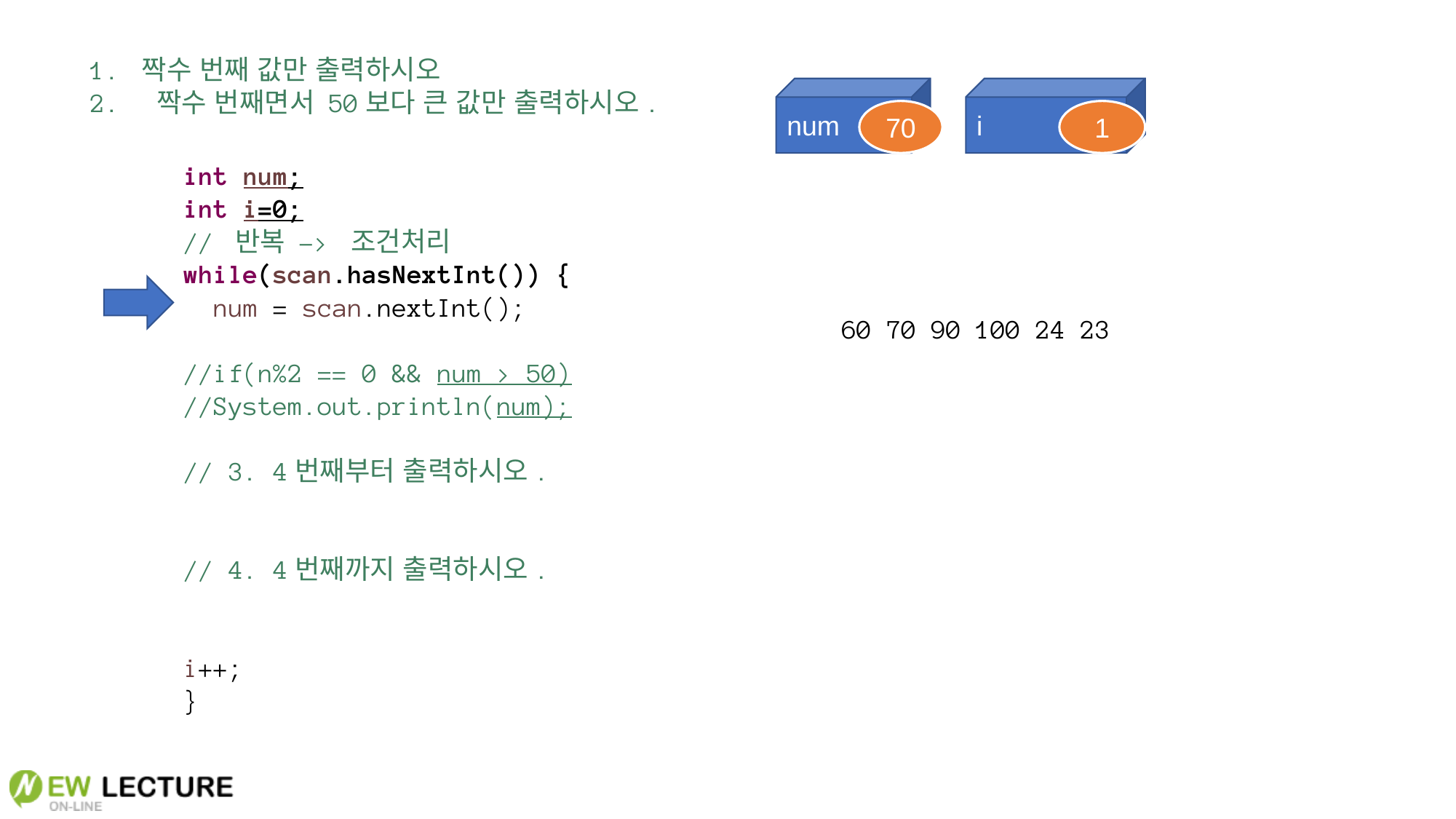

1. 짝수 번째 값만 출력하시오
2.  짝수 번째면서 50보다 큰 값만 출력하시오.
num
i
70
1
int num;
int i=0;
// 반복 -> 조건처리
while(scan.hasNextInt()) {
  num = scan.nextInt();

//if(n%2 == 0 && num > 50)
//System.out.println(num);

// 3. 4번째부터 출력하시오.

// 4. 4번째까지 출력하시오.

i++;
}

60 70 90 100 24 23